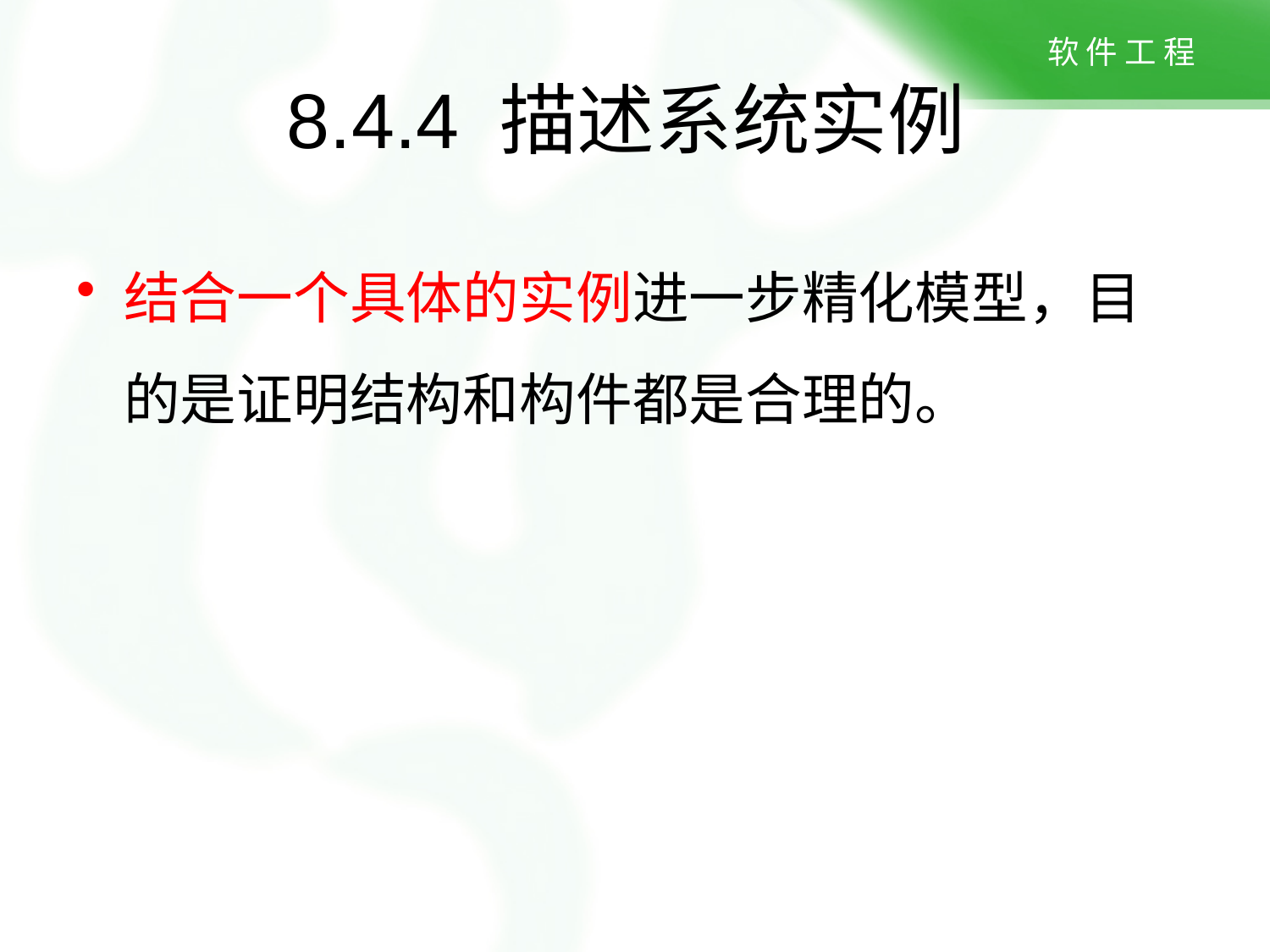

8.4.4 描述系统实例
结合一个具体的实例进一步精化模型，目的是证明结构和构件都是合理的。